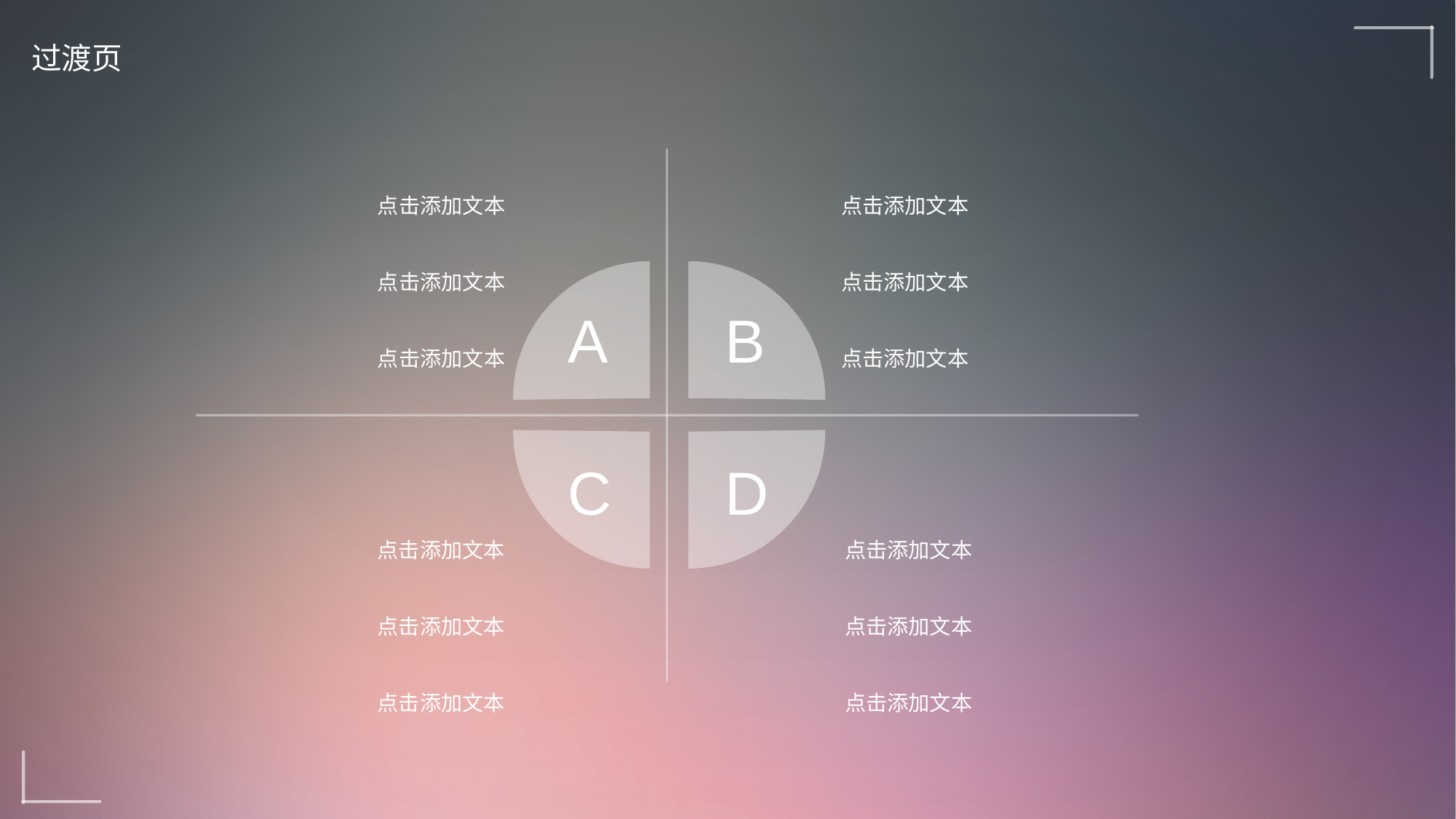

过渡页
点击添加文本

点击添加文本

点击添加文本
点击添加文本

点击添加文本

点击添加文本

A
B
C
D
点击添加文本

点击添加文本

点击添加文本
点击添加文本

点击添加文本

点击添加文本